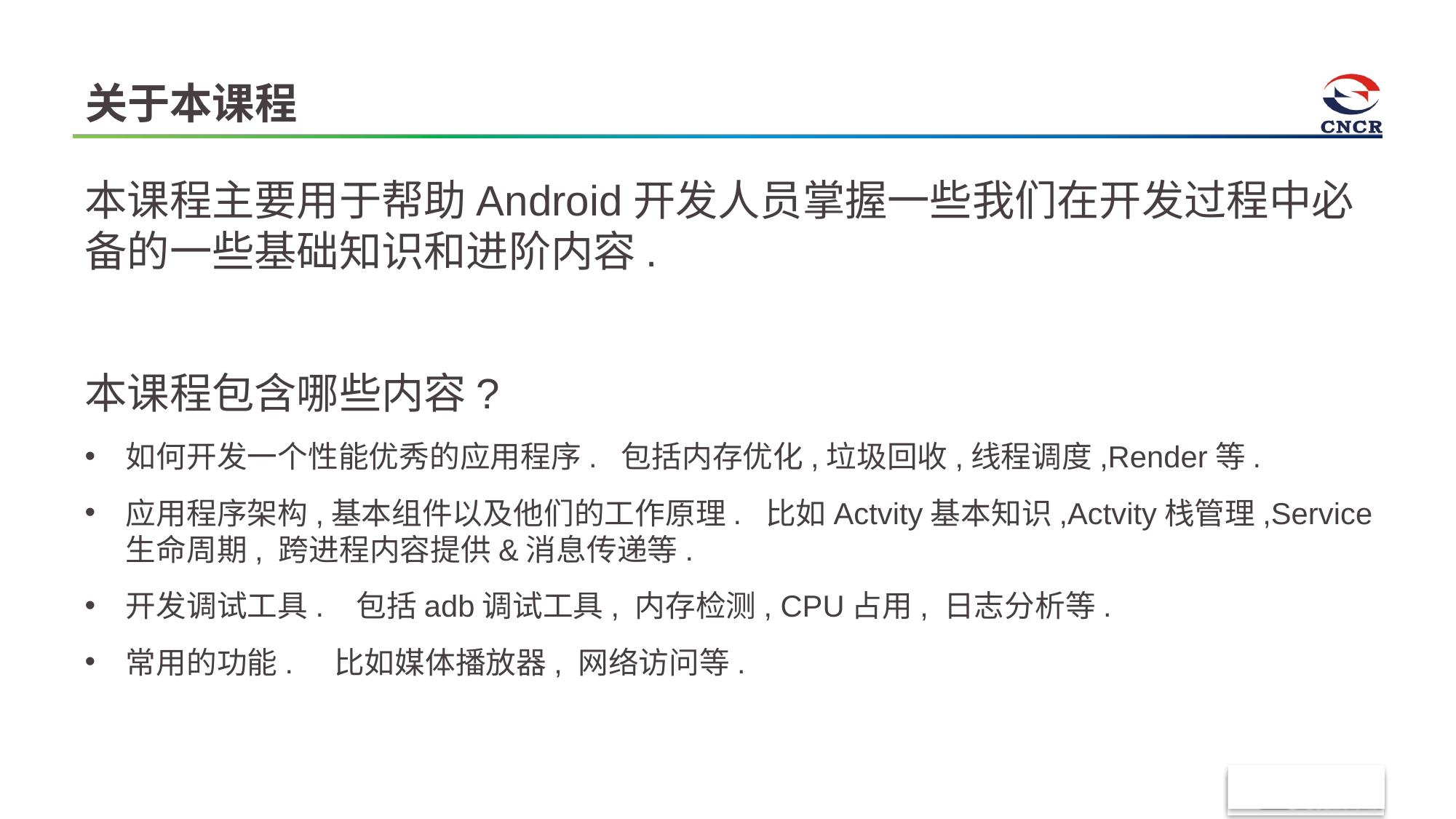

# 关于本课程
本课程主要用于帮助Android开发人员掌握一些我们在开发过程中必备的一些基础知识和进阶内容.

本课程包含哪些内容?
如何开发一个性能优秀的应用程序.  包括内存优化,垃圾回收,线程调度,Render等.
应用程序架构,基本组件以及他们的工作原理.  比如Actvity基本知识,Actvity栈管理,Service生命周期, 跨进程内容提供&消息传递等.
开发调试工具.   包括adb调试工具, 内存检测, CPU占用, 日志分析等.
常用的功能.    比如媒体播放器, 网络访问等.